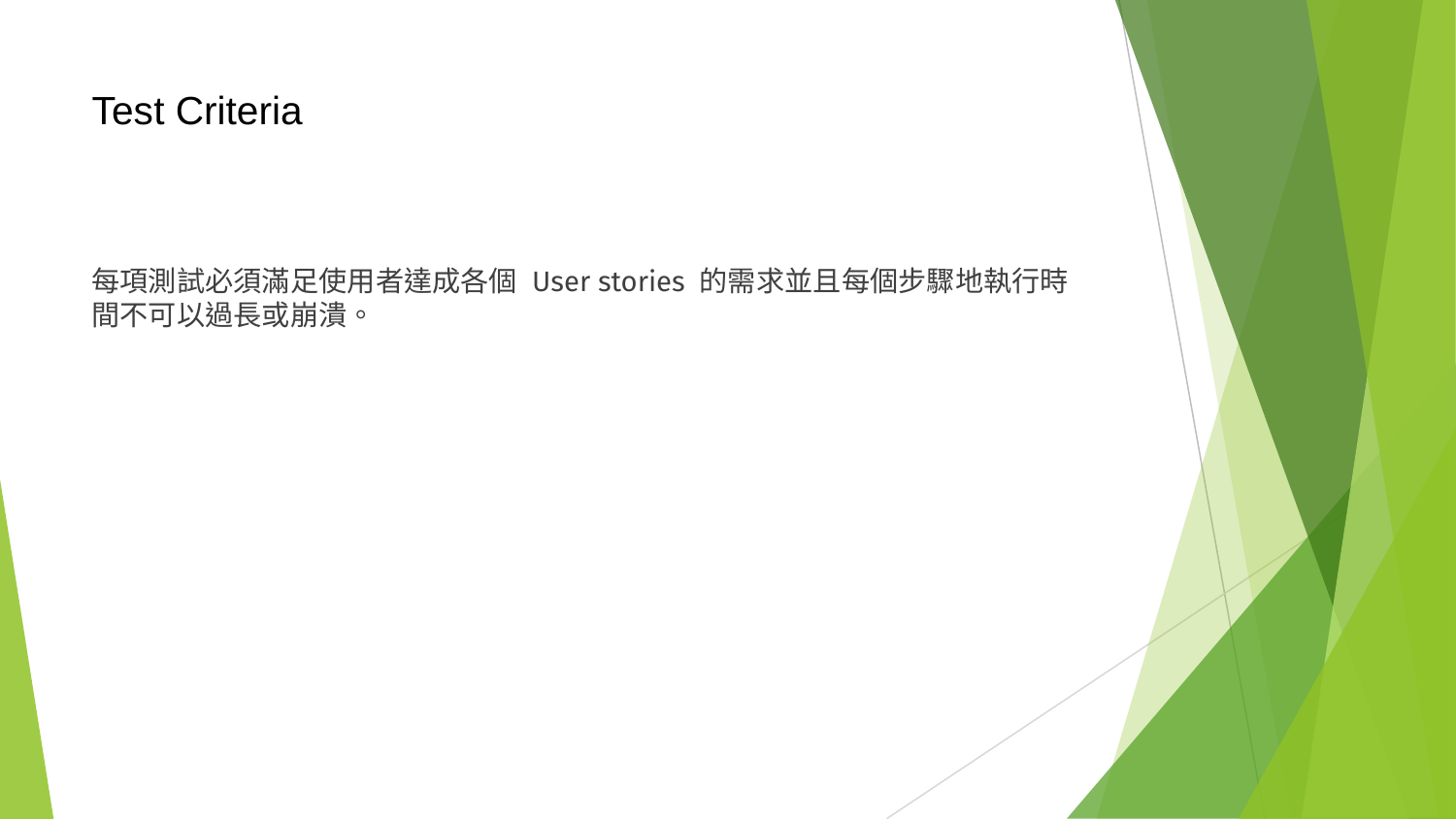

# Test Criteria
每項測試必須滿足使用者達成各個 User stories 的需求並且每個步驟地執行時間不可以過長或崩潰。